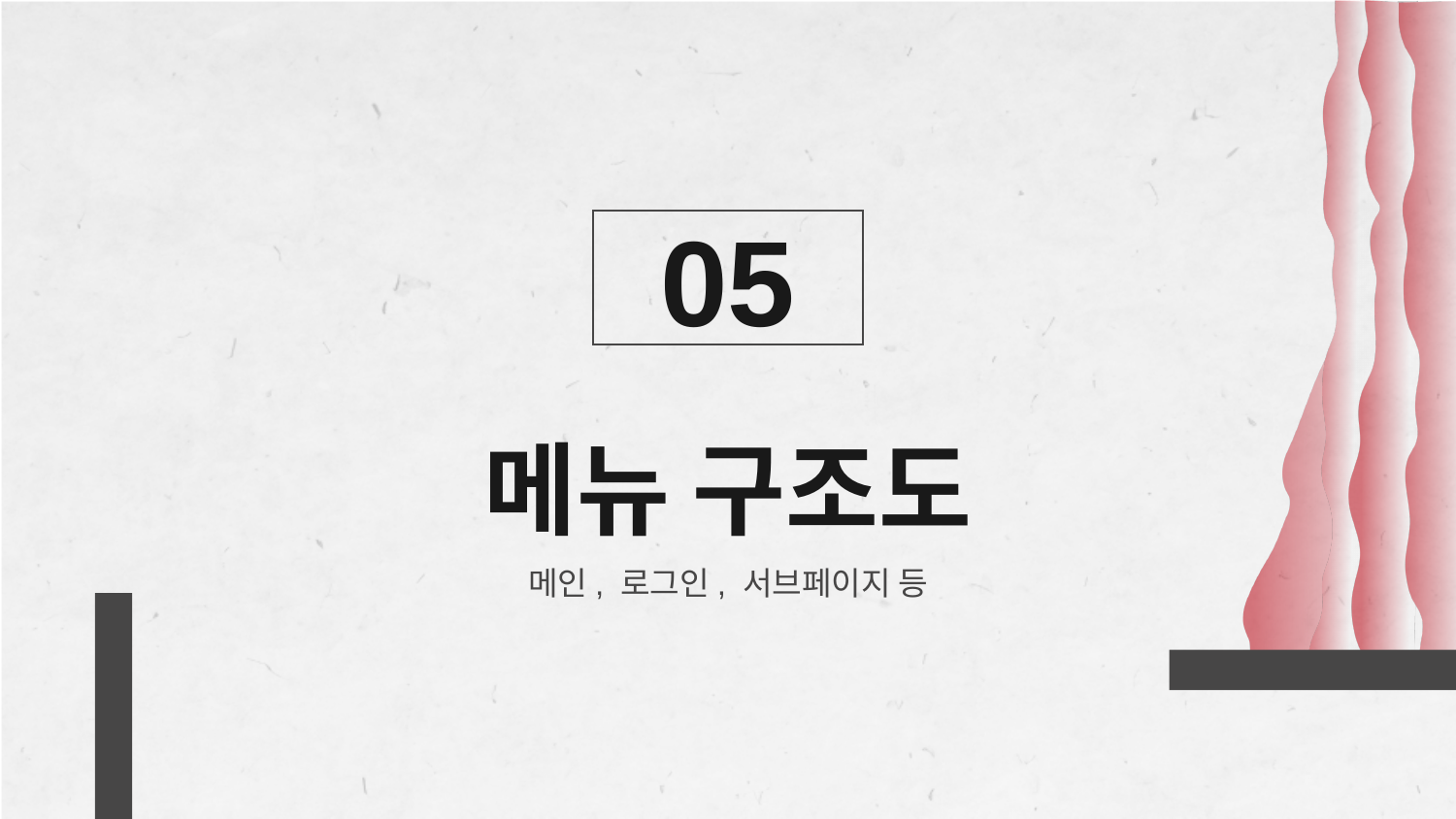

05
# 메뉴 구조도
메인, 로그인, 서브페이지 등